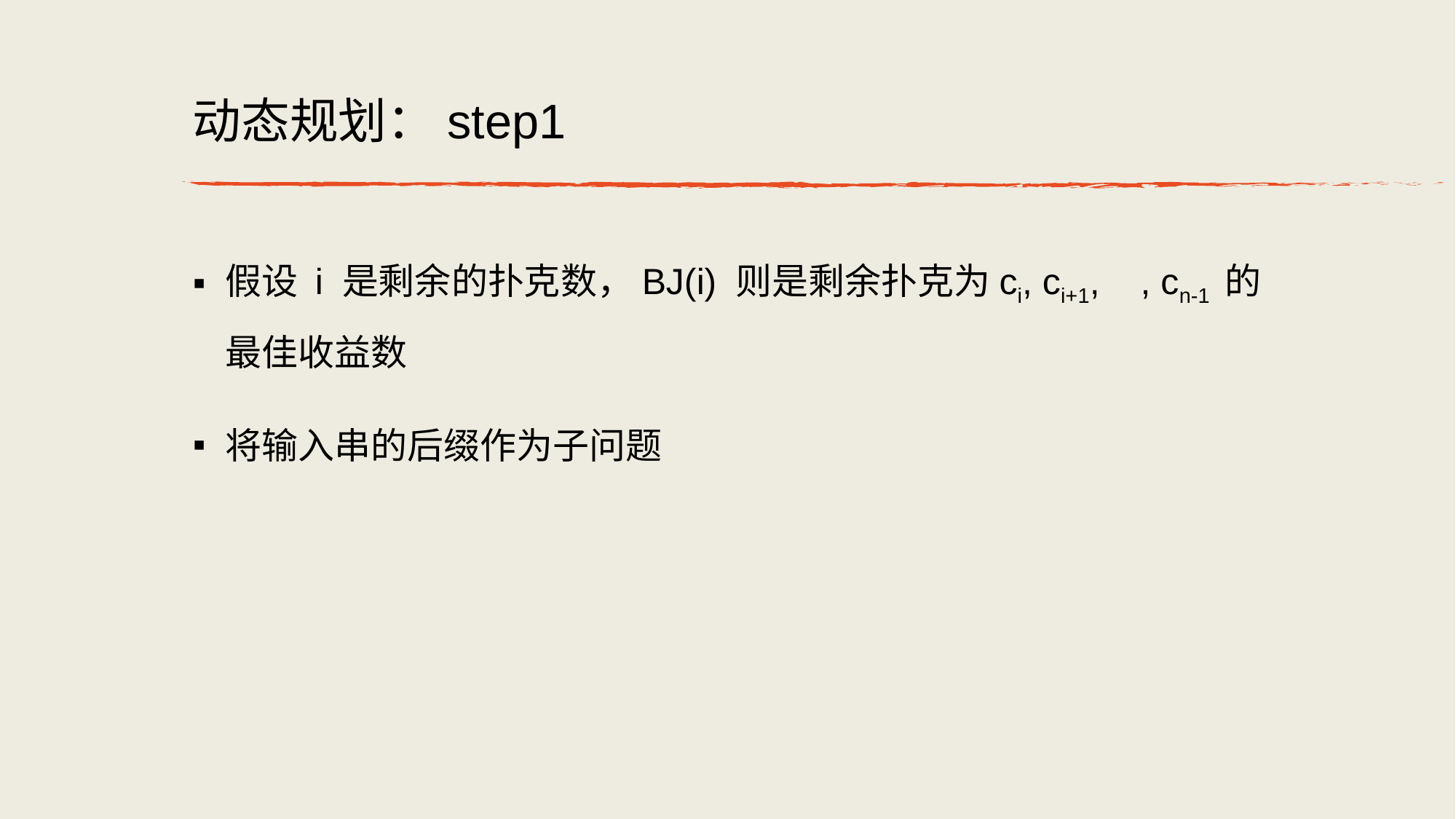

# 动态规划：step1
假设 i 是剩余的扑克数，BJ(i) 则是剩余扑克为ci, ci+1,    , cn-1 的最佳收益数
将输⼊串的后缀作为⼦问题